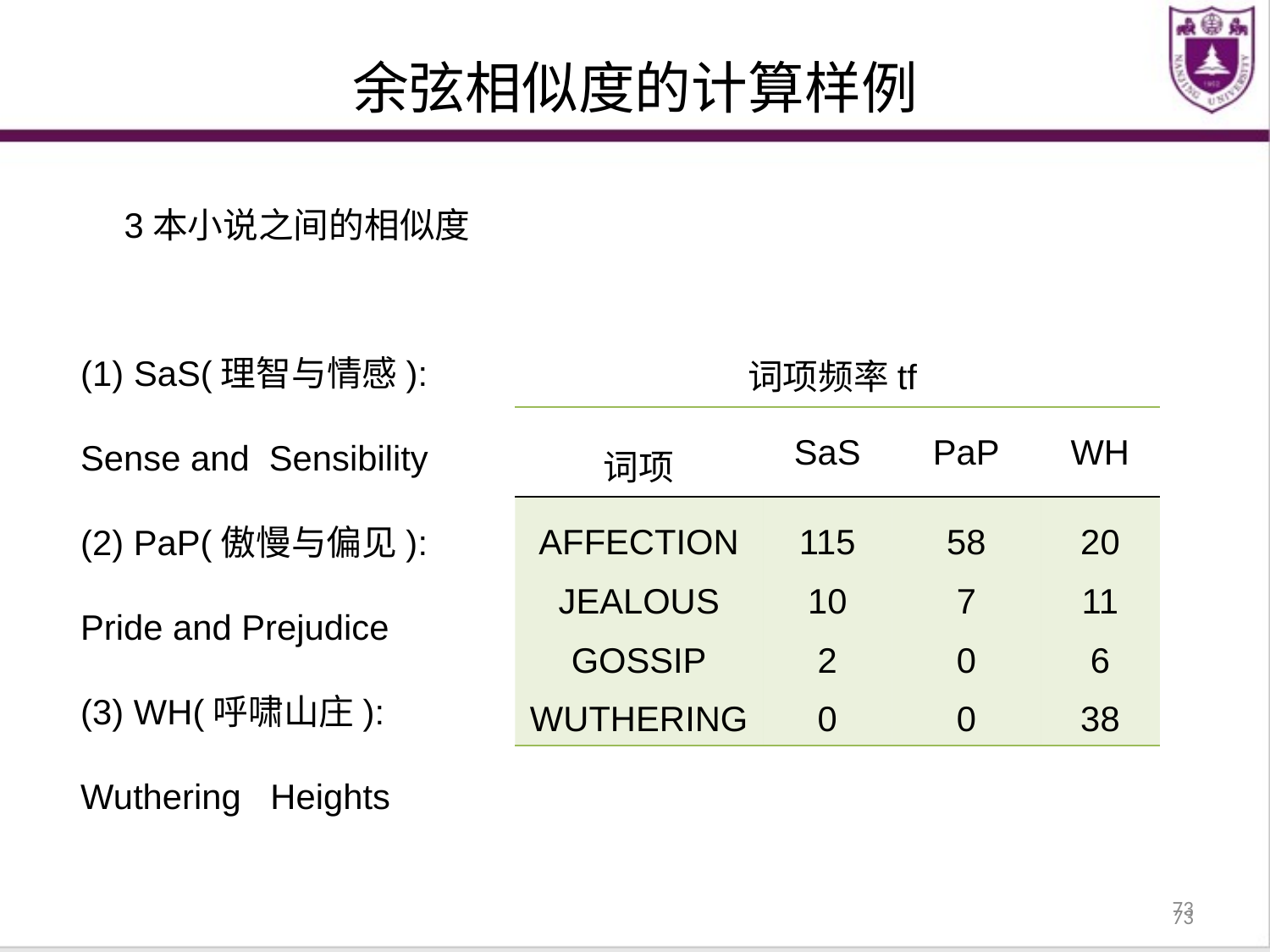

余弦相似度的计算样例
           3本小说之间的相似度

(1) SaS(理智与情感):
Sense and  Sensibility
(2) PaP(傲慢与偏见):
Pride and Prejudice
(3) WH(呼啸山庄):
Wuthering   Heights
词项频率tf
| 词项 | SaS | PaP | WH |
| --- | --- | --- | --- |
| AFFECTION JEALOUS GOSSIP WUTHERING | 115 10 2 0 | 58 7 0 0 | 20 11 6 38 |
73
73